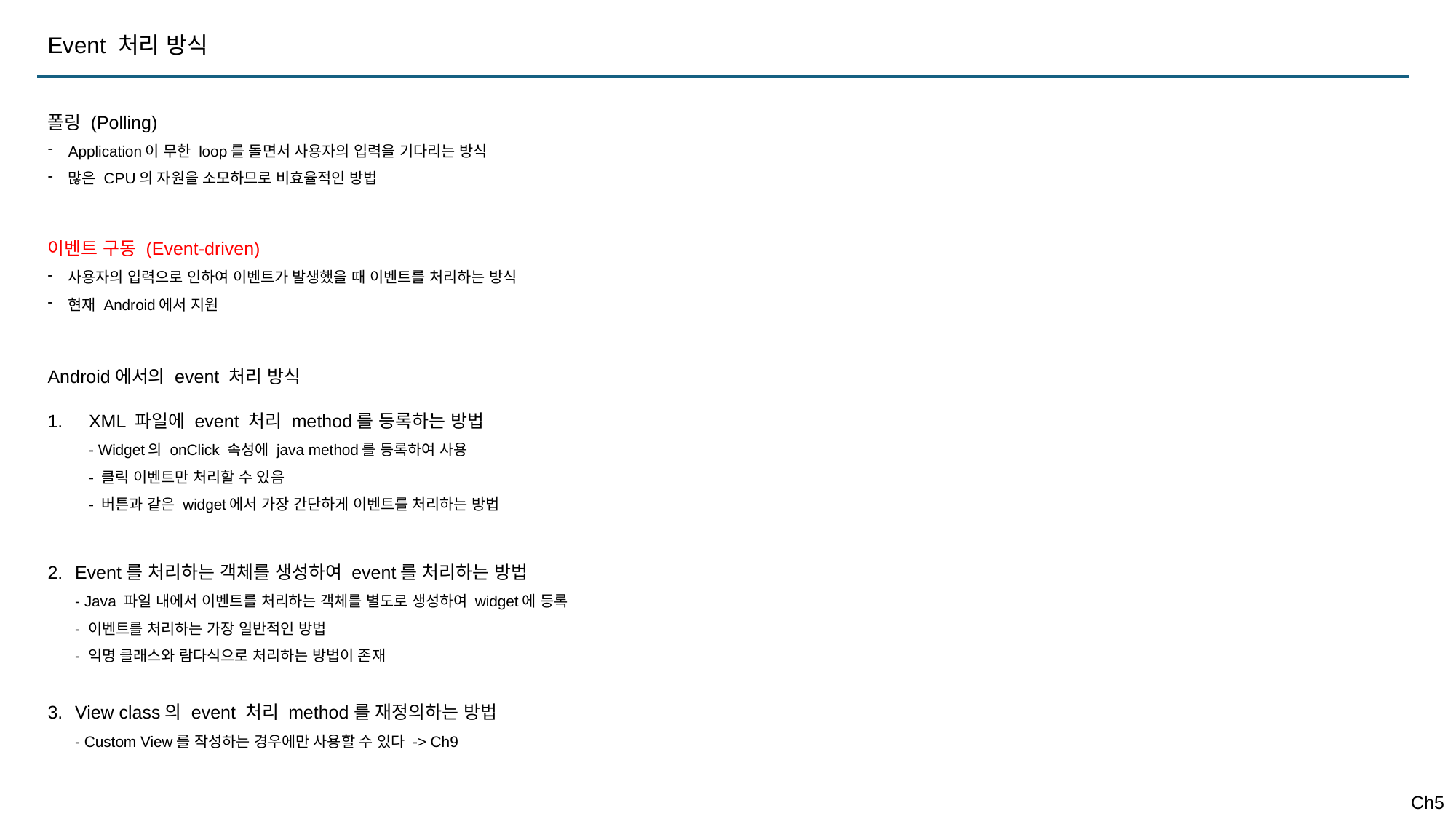

Event 처리 방식
폴링 (Polling)
Application이 무한 loop를 돌면서 사용자의 입력을 기다리는 방식
많은 CPU의 자원을 소모하므로 비효율적인 방법
이벤트 구동 (Event-driven)
사용자의 입력으로 인하여 이벤트가 발생했을 때 이벤트를 처리하는 방식
현재 Android에서 지원

Android에서의 event 처리 방식
XML 파일에 event 처리 method를 등록하는 방법
- Widget의 onClick 속성에 java method를 등록하여 사용
- 클릭 이벤트만 처리할 수 있음
- 버튼과 같은 widget에서 가장 간단하게 이벤트를 처리하는 방법
Event를 처리하는 객체를 생성하여 event를 처리하는 방법
- Java 파일 내에서 이벤트를 처리하는 객체를 별도로 생성하여 widget에 등록
- 이벤트를 처리하는 가장 일반적인 방법
- 익명 클래스와 람다식으로 처리하는 방법이 존재
View class의 event 처리 method를 재정의하는 방법
- Custom View를 작성하는 경우에만 사용할 수 있다 -> Ch9

Ch5